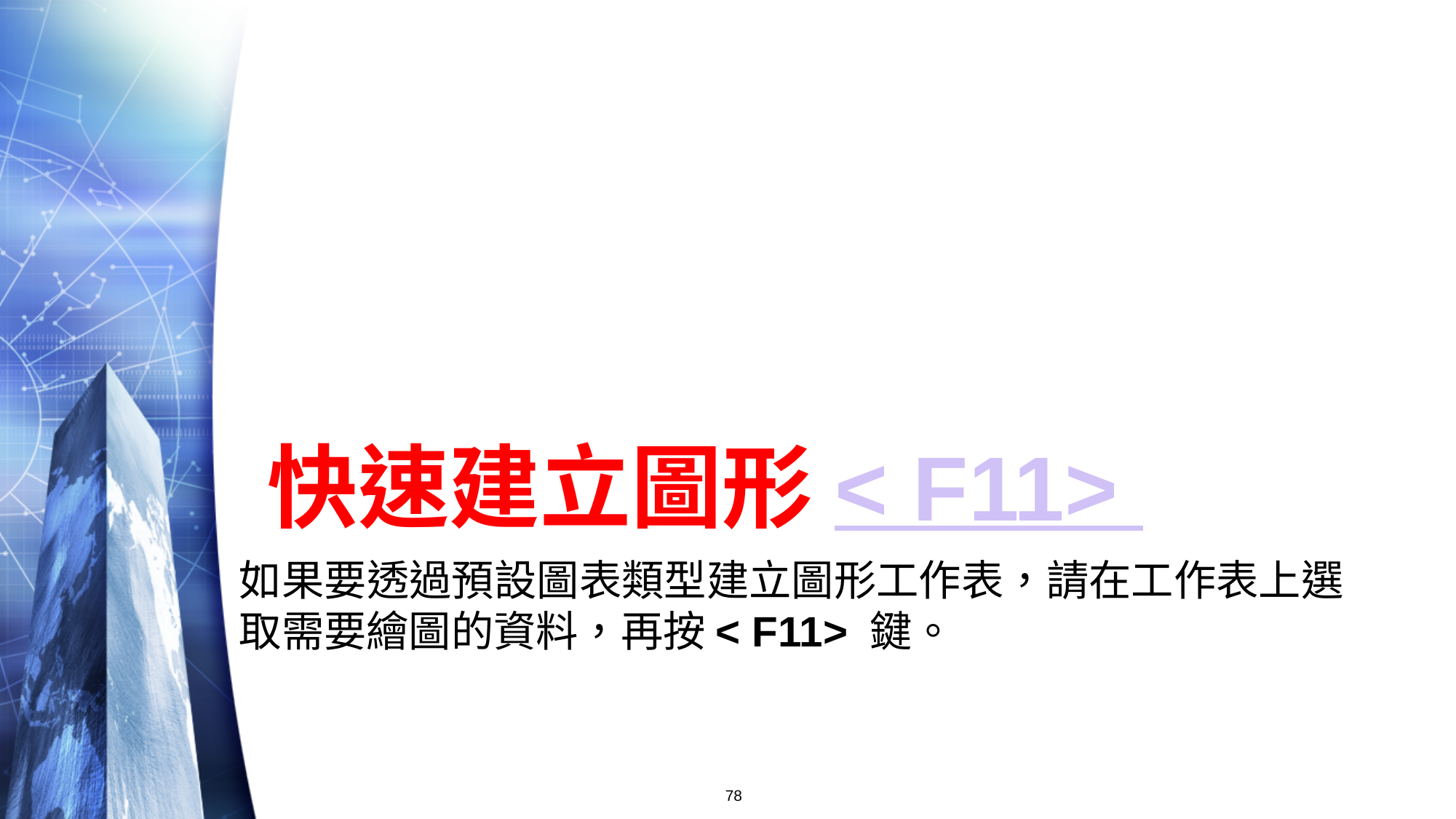

# 快速建立圖形< F11>
如果要透過預設圖表類型建立圖形工作表，請在工作表上選取需要繪圖的資料，再按< F11> 鍵。
78